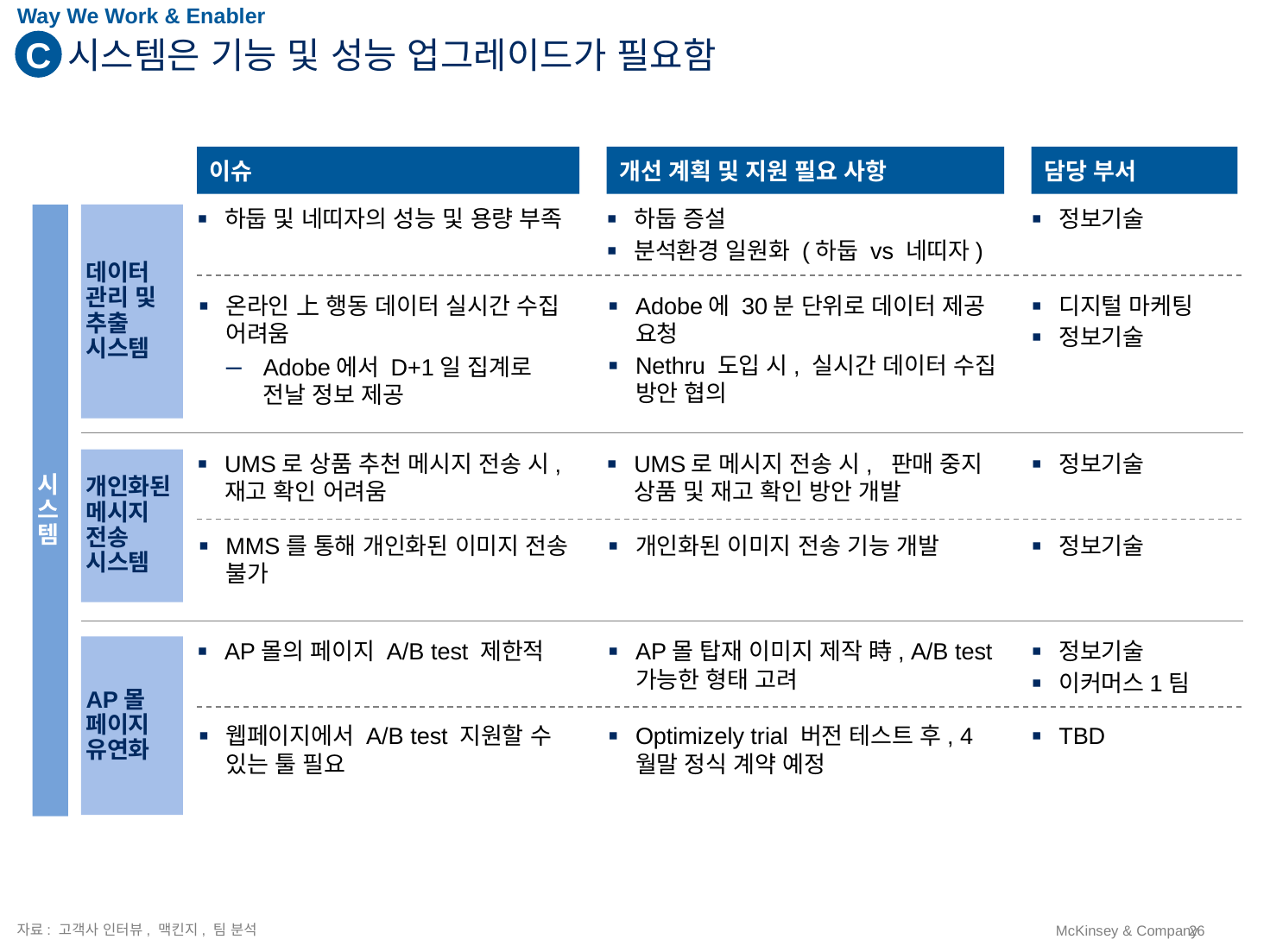

Way We Work & Enabler
C
# 시스템은 기능 및 성능 업그레이드가 필요함
이슈
개선 계획 및 지원 필요 사항
담당 부서
데이터 관리 및 추출 시스템
하둡 및 네띠자의 성능 및 용량 부족
하둡 증설
분석환경 일원화 (하둡 vs 네띠자)
정보기술
시스템
온라인 上 행동 데이터 실시간 수집 어려움
Adobe에서 D+1일 집계로 전날 정보 제공
Adobe에 30분 단위로 데이터 제공 요청
Nethru 도입 시, 실시간 데이터 수집 방안 협의
디지털 마케팅
정보기술
개인화된 메시지 전송 시스템
UMS로 상품 추천 메시지 전송 시, 재고 확인 어려움
UMS로 메시지 전송 시,  판매 중지 상품 및 재고 확인 방안 개발
정보기술
MMS를 통해 개인화된 이미지 전송 불가
개인화된 이미지 전송 기능 개발
정보기술
AP몰 페이지 유연화
AP몰의 페이지 A/B test 제한적
AP몰 탑재 이미지 제작 時, A/B test 가능한 형태 고려
정보기술
이커머스1팀
웹페이지에서 A/B test 지원할 수 있는 툴 필요
Optimizely trial 버전 테스트 후, 4월말 정식 계약 예정
TBD
자료: 고객사 인터뷰, 맥킨지, 팀 분석